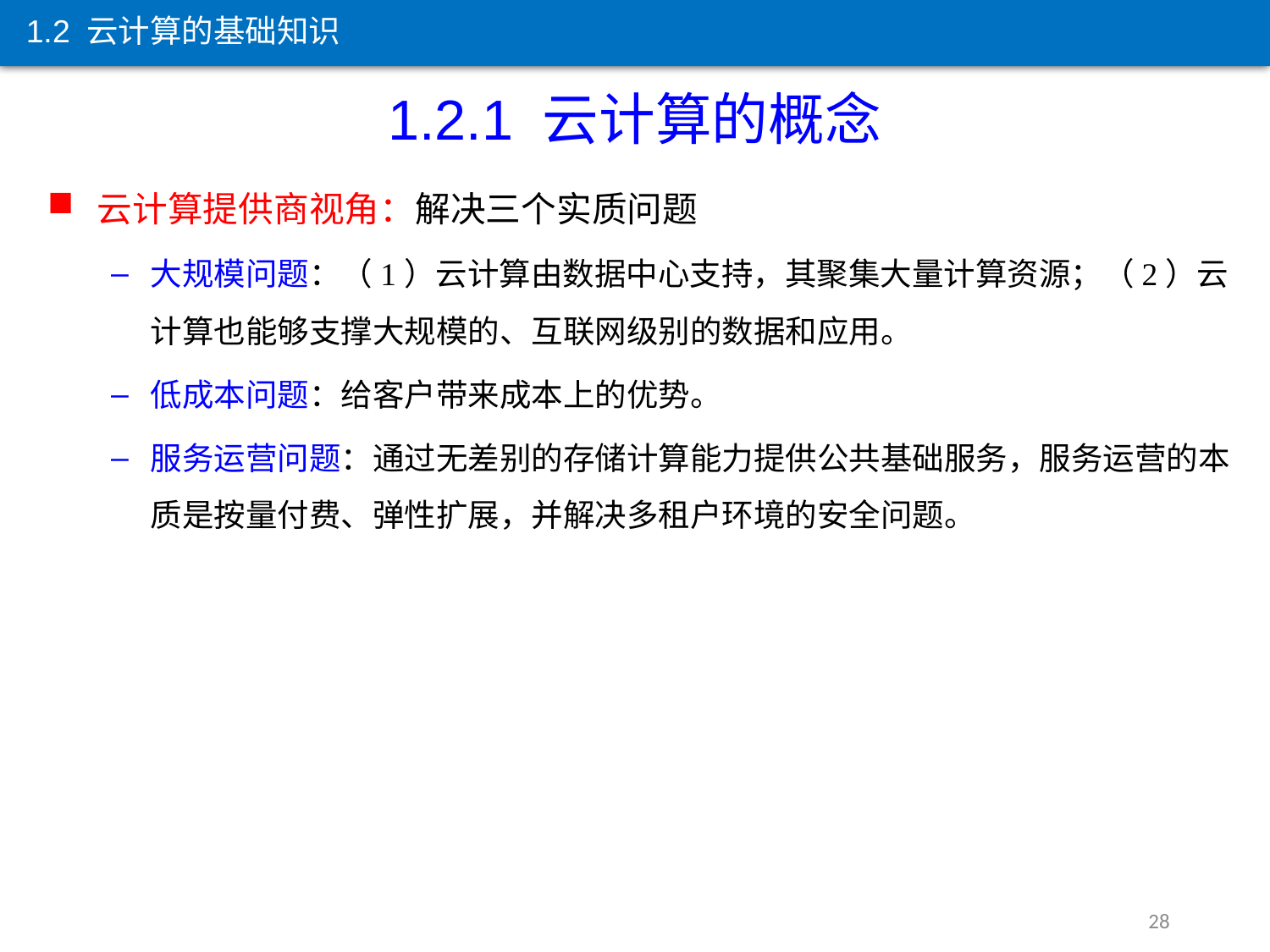

1.2 云计算的基础知识
1.2.1 云计算的概念
云计算提供商视角：解决三个实质问题
大规模问题：（1）云计算由数据中心支持，其聚集大量计算资源；（2）云计算也能够支撑大规模的、互联网级别的数据和应用。
低成本问题：给客户带来成本上的优势。
服务运营问题：通过无差别的存储计算能力提供公共基础服务，服务运营的本质是按量付费、弹性扩展，并解决多租户环境的安全问题。
28